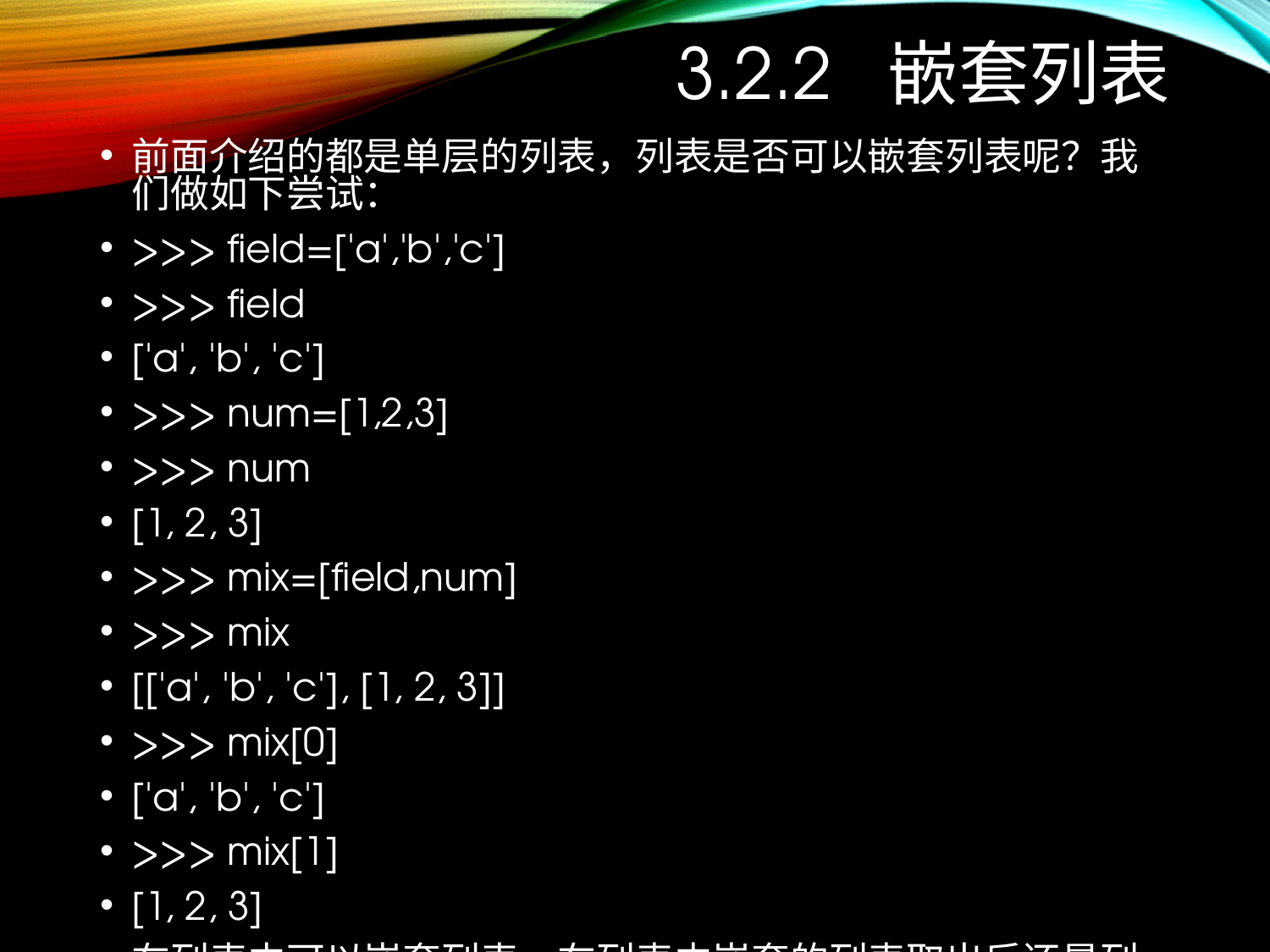

# 3.2.2  嵌套列表
前面介绍的都是单层的列表，列表是否可以嵌套列表呢？我们做如下尝试：
>>> field=['a','b','c']
>>> field
['a', 'b', 'c']
>>> num=[1,2,3]
>>> num
[1, 2, 3]
>>> mix=[field,num]
>>> mix
[['a', 'b', 'c'], [1, 2, 3]]
>>> mix[0]
['a', 'b', 'c']
>>> mix[1]
[1, 2, 3]
在列表中可以嵌套列表，在列表中嵌套的列表取出后还是列表。